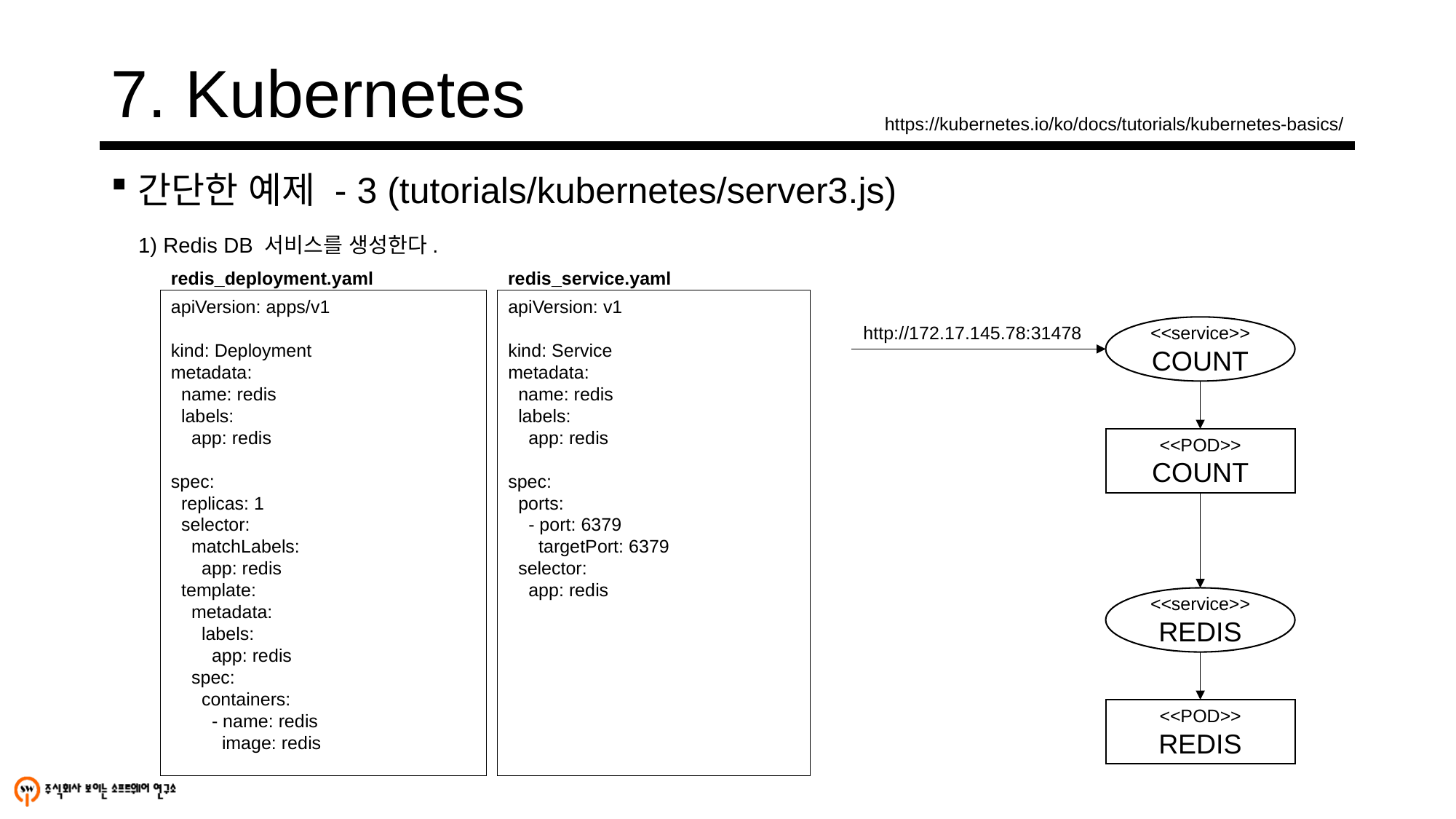

# 7. Kubernetes
https://kubernetes.io/ko/docs/tutorials/kubernetes-basics/
간단한 예제 - 3 (tutorials/kubernetes/server3.js)
1) Redis DB 서비스를 생성한다.
redis_deployment.yaml
redis_service.yaml
apiVersion: apps/v1

kind: Deployment
metadata:
  name: redis
  labels:
    app: redis

spec:
  replicas: 1
  selector:
    matchLabels:
      app: redis
  template:
    metadata:
      labels:
        app: redis
    spec:
      containers:
        - name: redis
          image: redis
apiVersion: v1

kind: Service
metadata:
  name: redis
  labels:
    app: redis

spec:
  ports:
    - port: 6379
      targetPort: 6379
  selector:
    app: redis
http://172.17.145.78:31478
<<service>>
COUNT
<<POD>>
COUNT
<<service>>
REDIS
<<POD>>
REDIS